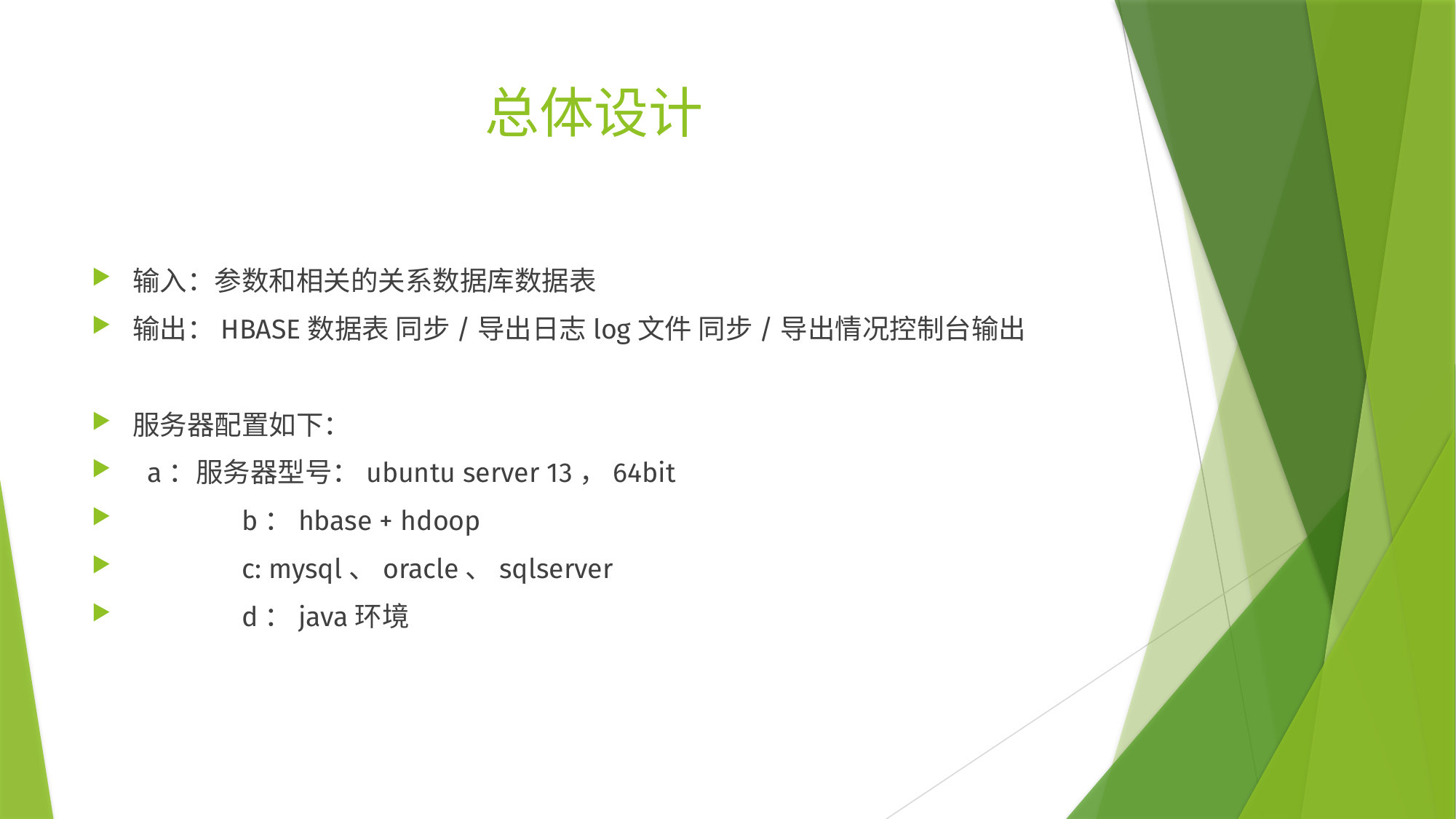

# 总体设计
输入：参数和相关的关系数据库数据表
输出：HBASE数据表 同步/导出日志log文件 同步/导出情况控制台输出

服务器配置如下：
  a：服务器型号：ubuntu server 13，64bit
	b：hbase + hdoop
	c: mysql、oracle、sqlserver
	d：java环境